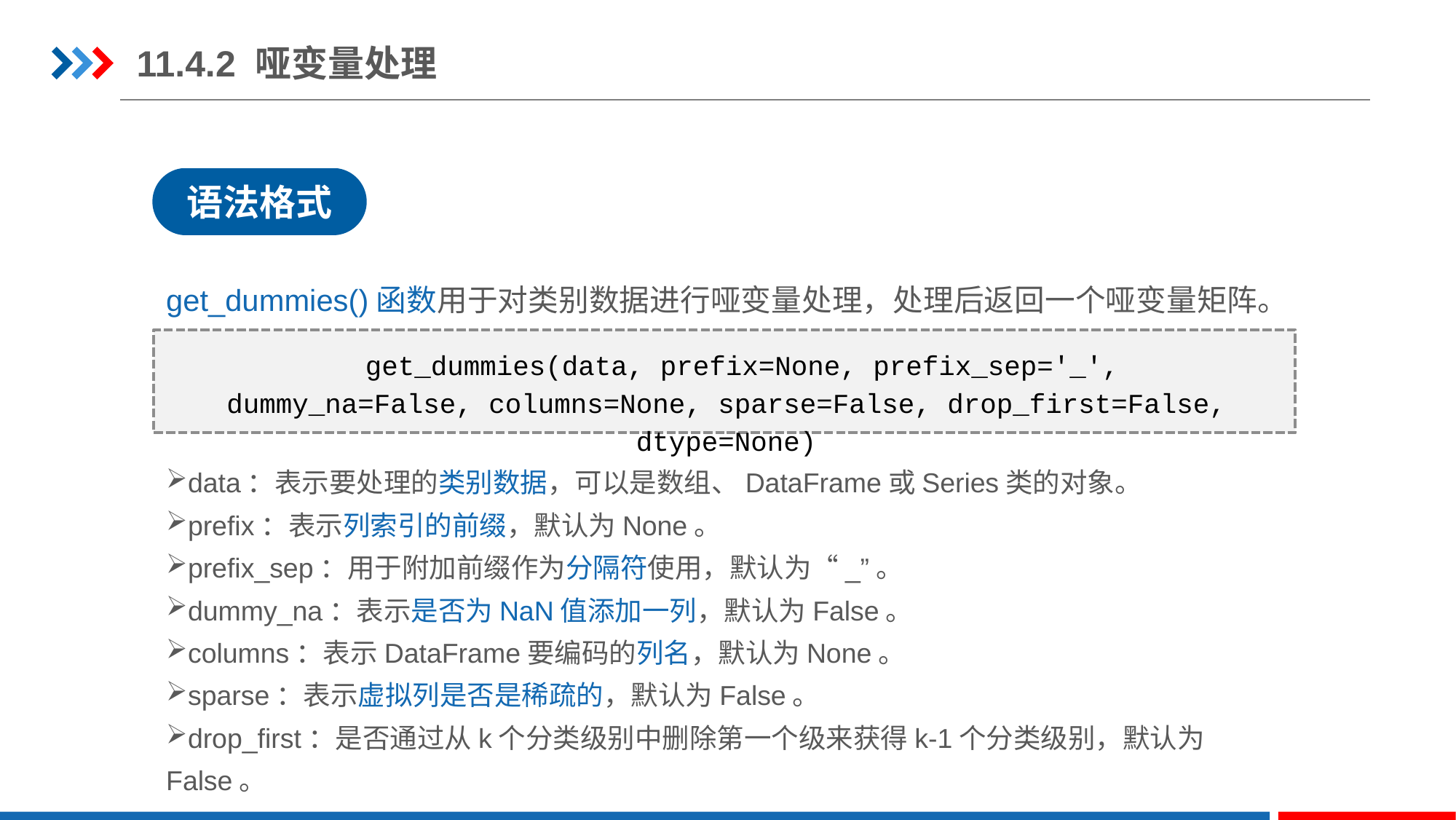

11.4.2 哑变量处理
语法格式
get_dummies()函数用于对类别数据进行哑变量处理，处理后返回一个哑变量矩阵。

get_dummies(data, prefix=None, prefix_sep='_', dummy_na=False, columns=None, sparse=False, drop_first=False, dtype=None)
data：表示要处理的类别数据，可以是数组、DataFrame或Series类的对象。
prefix：表示列索引的前缀，默认为None。
prefix_sep：用于附加前缀作为分隔符使用，默认为“_”。
dummy_na：表示是否为NaN值添加一列，默认为False。
columns：表示DataFrame要编码的列名，默认为None。
sparse：表示虚拟列是否是稀疏的，默认为False。
drop_first：是否通过从k个分类级别中删除第一个级来获得k-1个分类级别，默认为False。